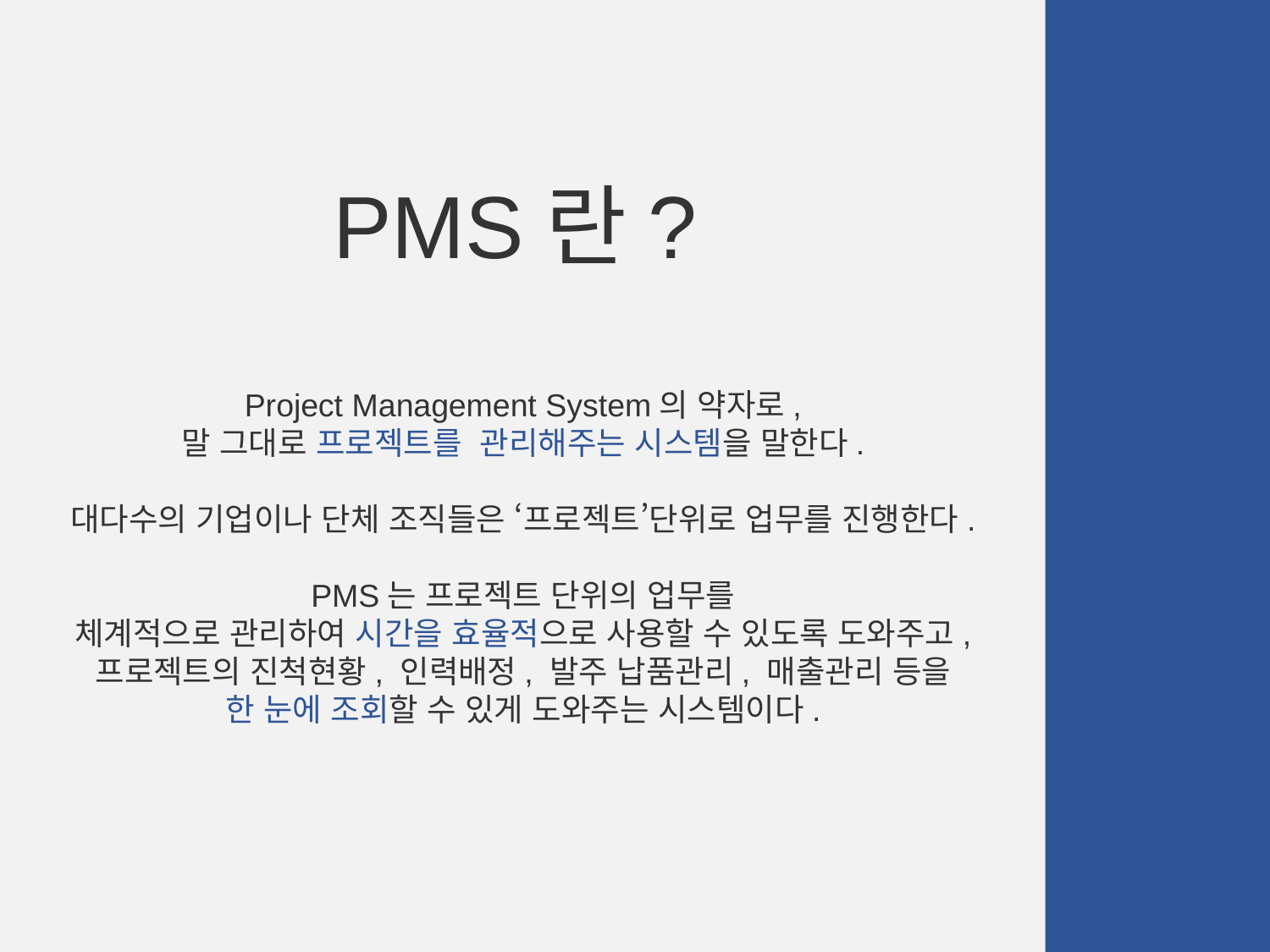

PMS란?
Project Management System의 약자로,
말 그대로 프로젝트를  관리해주는 시스템을 말한다.

대다수의 기업이나 단체 조직들은 ‘프로젝트’단위로 업무를 진행한다.

PMS는 프로젝트 단위의 업무를
체계적으로 관리하여 시간을 효율적으로 사용할 수 있도록 도와주고,
프로젝트의 진척현황, 인력배정, 발주 납품관리, 매출관리 등을
한 눈에 조회할 수 있게 도와주는 시스템이다.